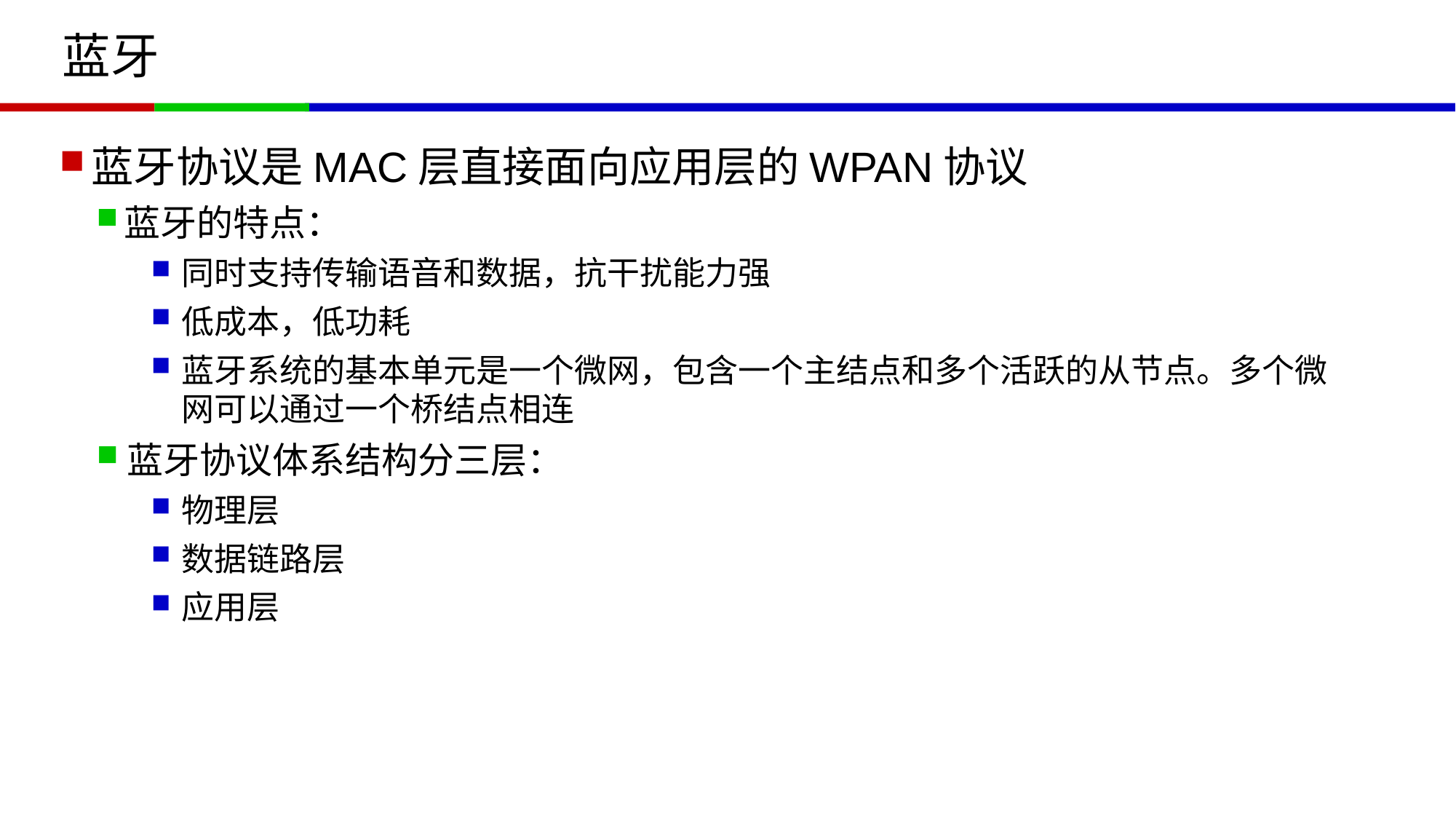

# 蓝牙
蓝牙协议是MAC层直接面向应用层的WPAN协议
蓝牙的特点：
同时支持传输语音和数据，抗干扰能力强
低成本，低功耗
蓝牙系统的基本单元是一个微网，包含一个主结点和多个活跃的从节点。多个微网可以通过一个桥结点相连
蓝牙协议体系结构分三层：
物理层
数据链路层
应用层

176